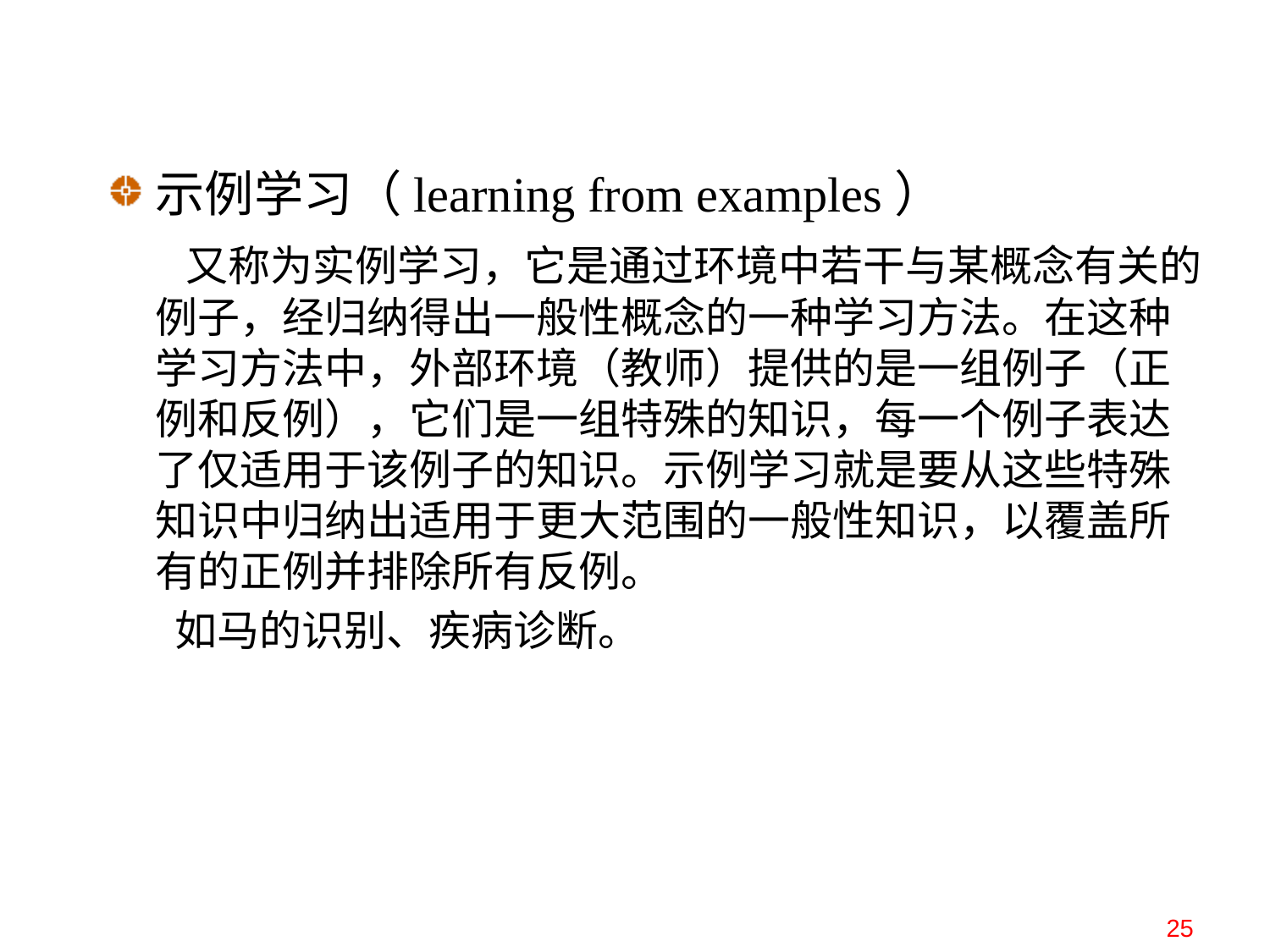

示例学习（learning from examples）
      又称为实例学习，它是通过环境中若干与某概念有关的例子，经归纳得出一般性概念的一种学习方法。在这种学习方法中，外部环境（教师）提供的是一组例子（正例和反例），它们是一组特殊的知识，每一个例子表达了仅适用于该例子的知识。示例学习就是要从这些特殊知识中归纳出适用于更大范围的一般性知识，以覆盖所有的正例并排除所有反例。
      如马的识别、疾病诊断。
25